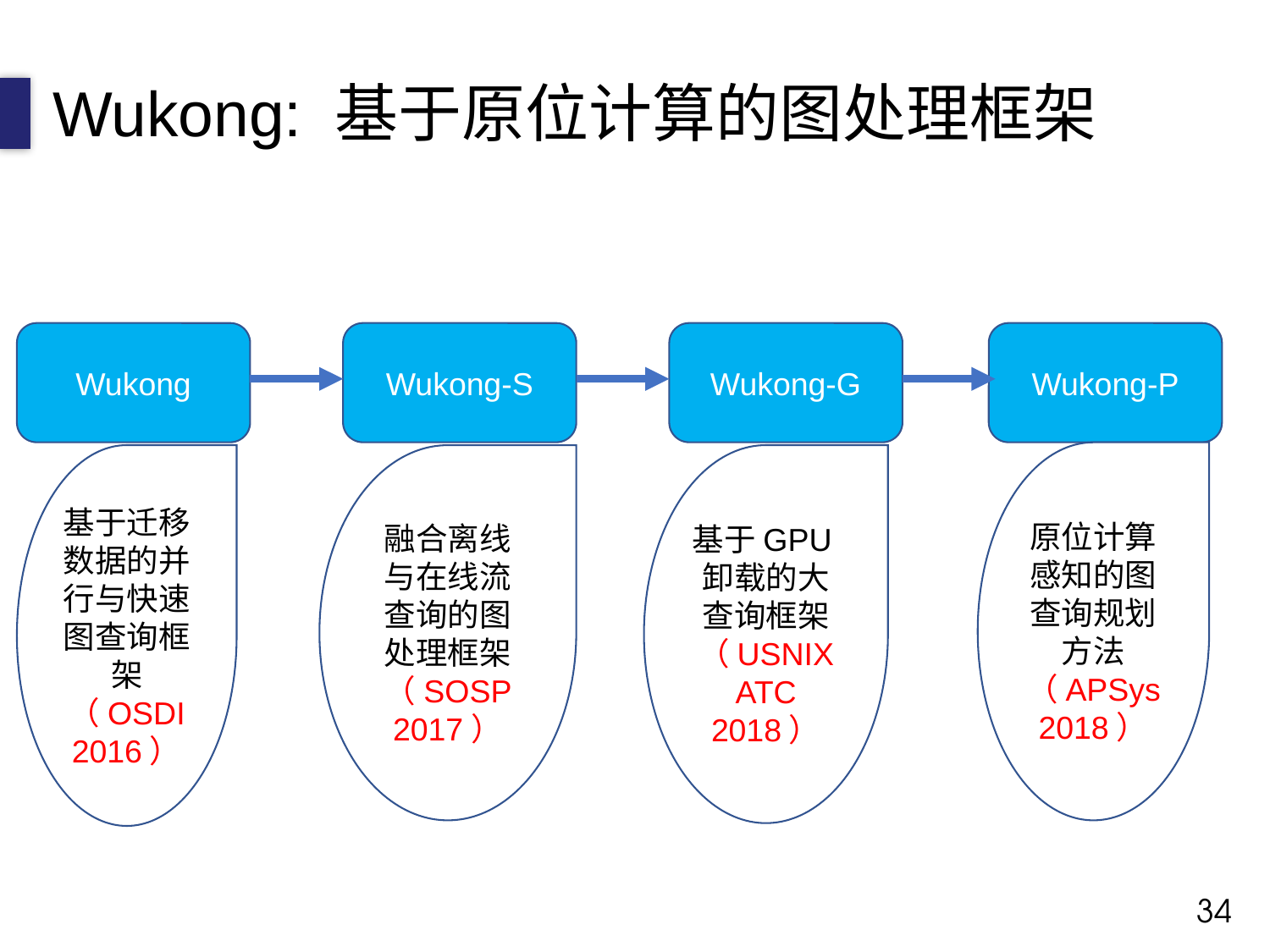

Wukong: 基于原位计算的图处理框架
Wukong
Wukong-S
Wukong-G
Wukong-P
原位计算感知的图查询规划方法 （APSys 2018）
基于迁移数据的并行与快速图查询框架（OSDI 2016）
融合离线与在线流查询的图处理框架（SOSP 2017）
基于GPU卸载的大查询框架 （USNIX ATC 2018）
34